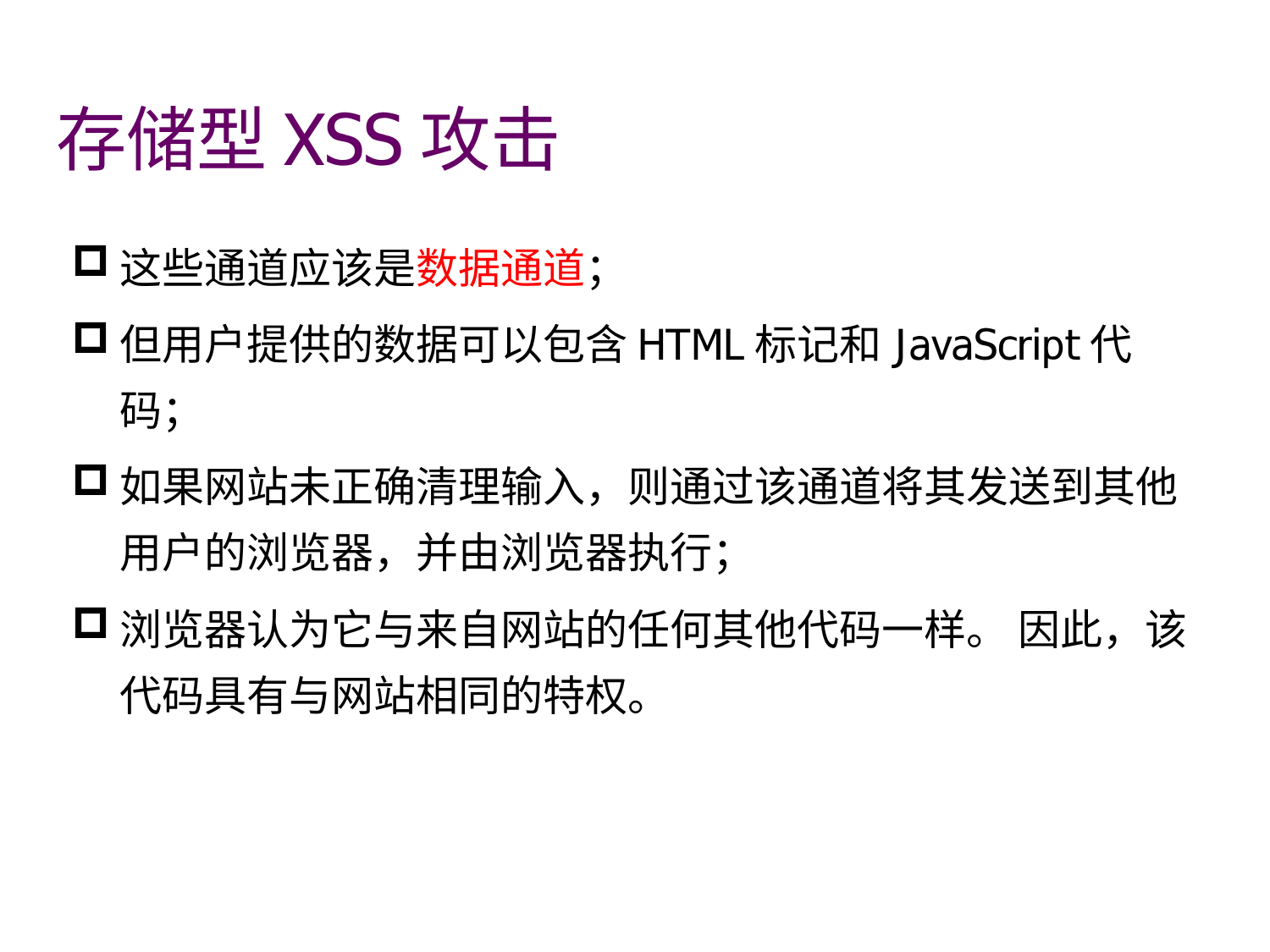

# 存储型XSS攻击
这些通道应该是数据通道；
但用户提供的数据可以包含HTML标记和JavaScript代码；
如果网站未正确清理输入，则通过该通道将其发送到其他用户的浏览器，并由浏览器执行；
浏览器认为它与来自网站的任何其他代码一样。 因此，该代码具有与网站相同的特权。